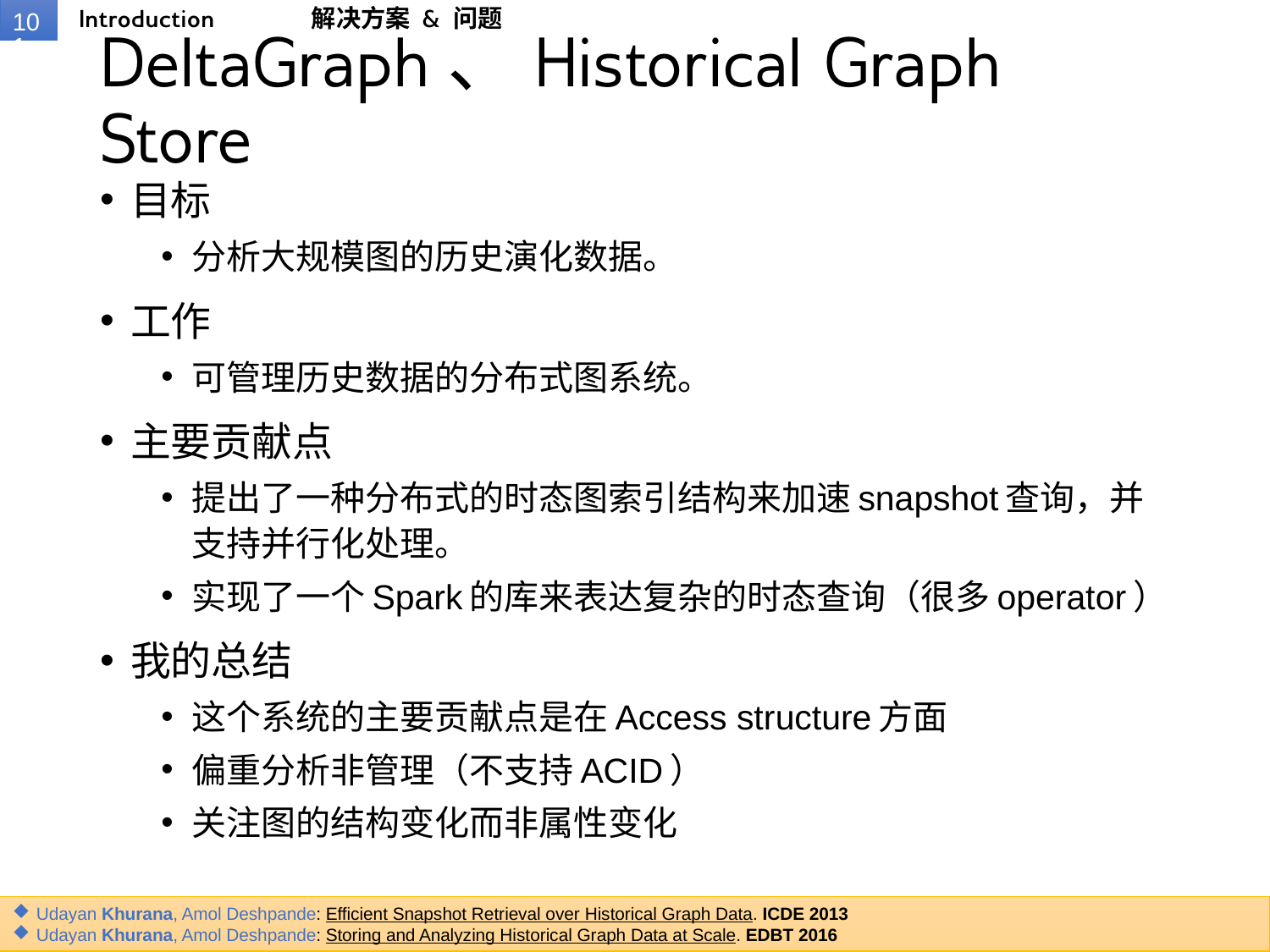

Introduction
解决方案 & 问题
# DeltaGraph、Historical Graph Store
目标
分析大规模图的历史演化数据。
工作
可管理历史数据的分布式图系统。
主要贡献点
提出了一种分布式的时态图索引结构来加速snapshot查询，并支持并行化处理。
实现了一个Spark的库来表达复杂的时态查询（很多operator）
我的总结
这个系统的主要贡献点是在Access structure方面
偏重分析非管理（不支持ACID）
关注图的结构变化而非属性变化

Udayan Khurana, Amol Deshpande: Efficient Snapshot Retrieval over Historical Graph Data. ICDE 2013
Udayan Khurana, Amol Deshpande: Storing and Analyzing Historical Graph Data at Scale. EDBT 2016